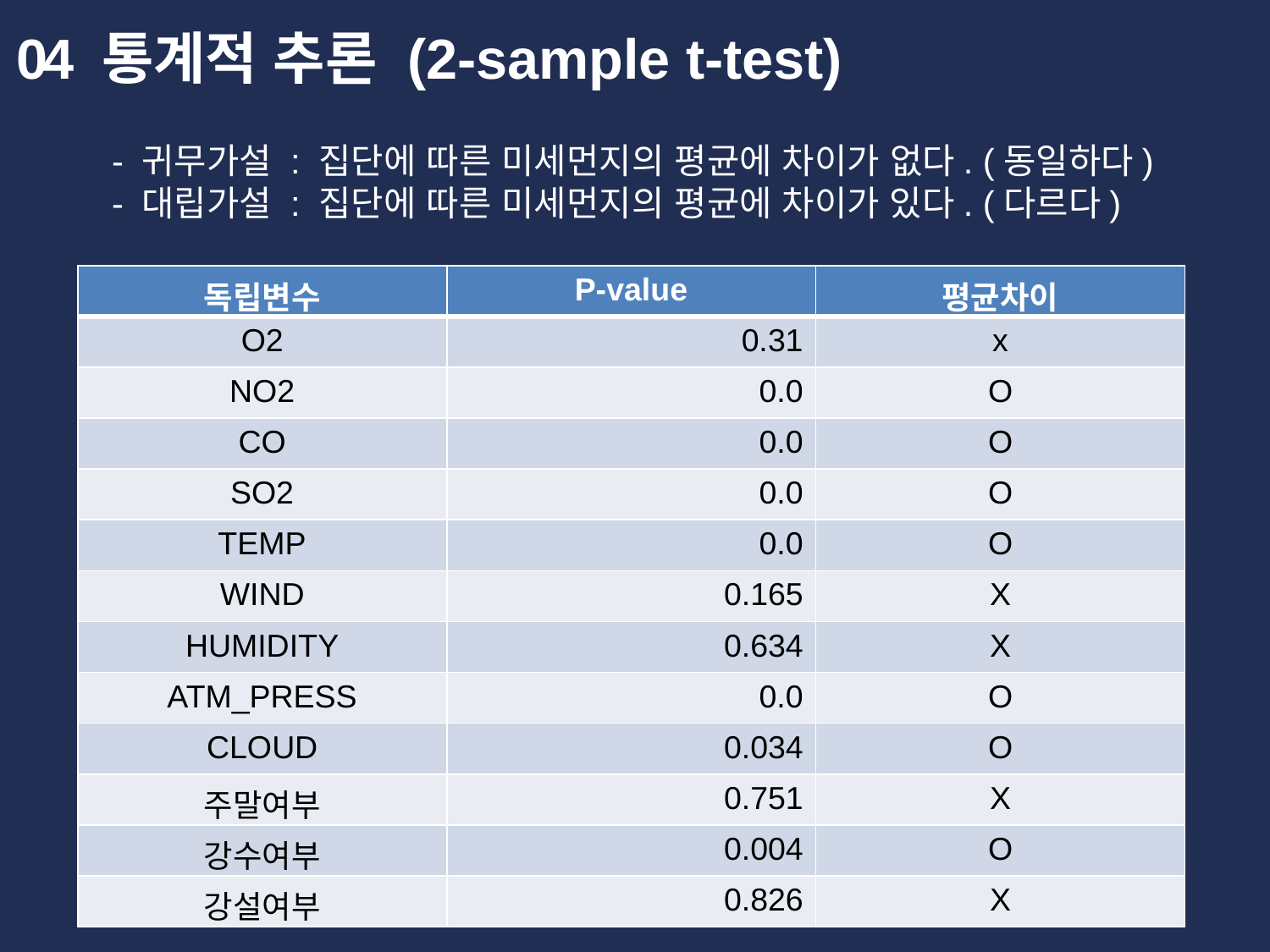

04
통계적 추론 (2-sample t-test)
- 귀무가설 : 집단에 따른 미세먼지의 평균에 차이가 없다. (동일하다)
- 대립가설 : 집단에 따른 미세먼지의 평균에 차이가 있다. (다르다)
| 독립변수 | P-value | 평균차이 |
| --- | --- | --- |
| O2 | 0.31 | x |
| NO2 | 0.0 | O |
| CO | 0.0 | O |
| SO2 | 0.0 | O |
| TEMP | 0.0 | O |
| WIND | 0.165 | X |
| HUMIDITY | 0.634 | X |
| ATM\_PRESS | 0.0 | O |
| CLOUD | 0.034 | O |
| 주말여부 | 0.751 | X |
| 강수여부 | 0.004 | O |
| 강설여부 | 0.826 | X |